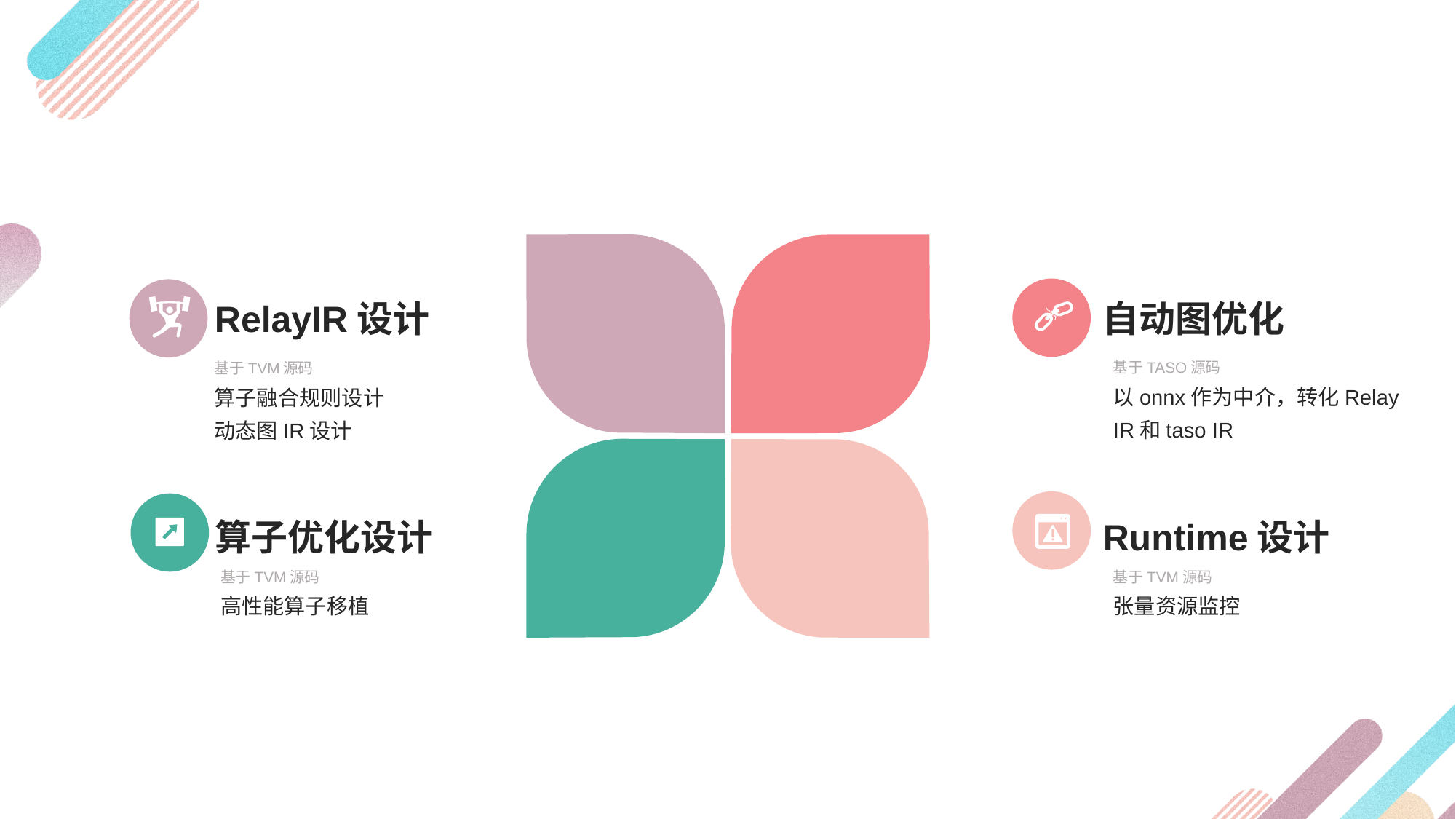

RelayIR设计
自动图优化
基于TASO源码
以onnx作为中介，转化Relay IR和taso IR
基于TVM源码
算子融合规则设计
动态图IR设计

算子优化设计
Runtime设计
基于TVM源码
高性能算子移植

基于TVM源码
张量资源监控